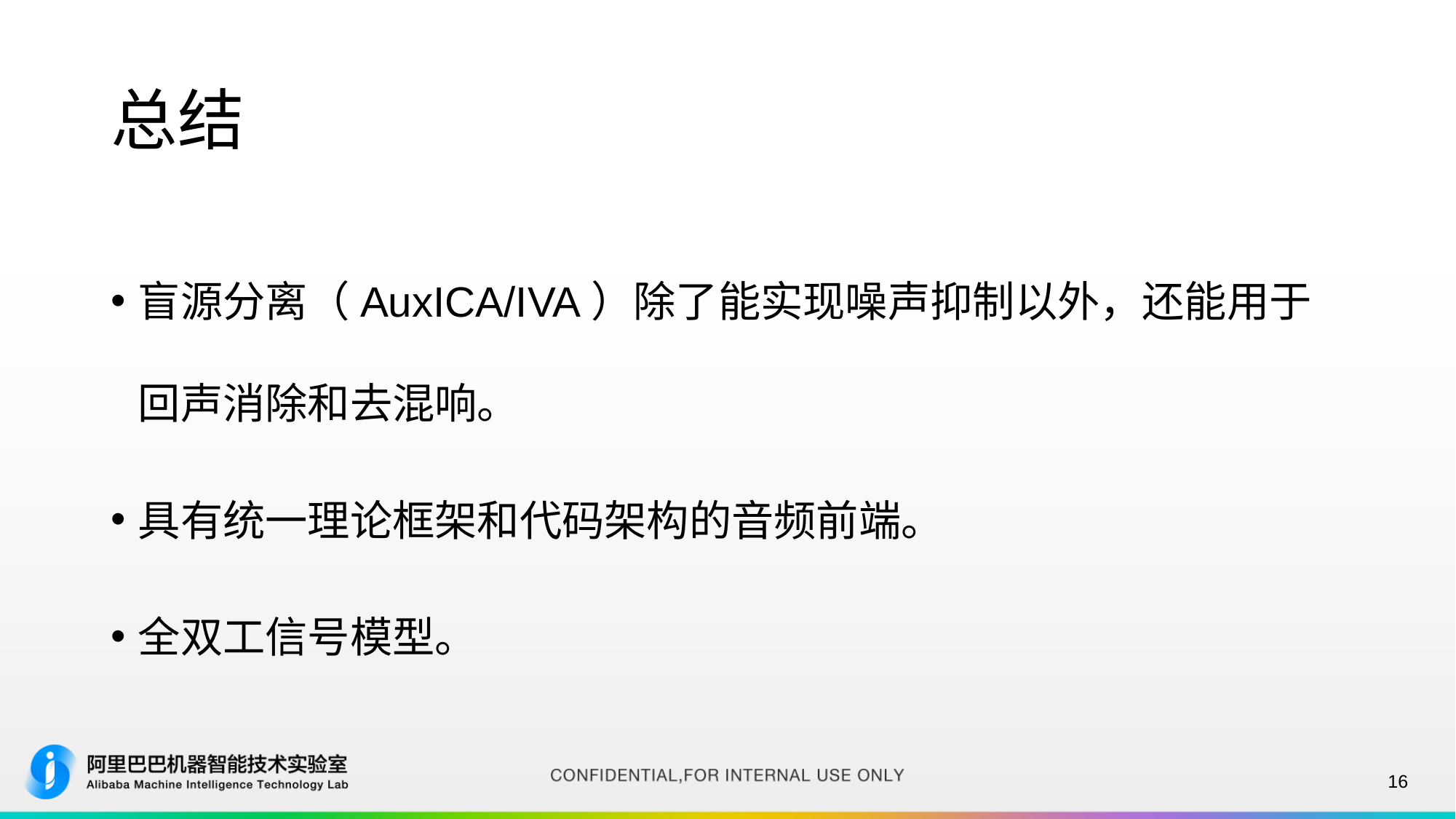

# 总结
盲源分离（AuxICA/IVA）除了能实现噪声抑制以外，还能用于回声消除和去混响。
具有统一理论框架和代码架构的音频前端。
全双工信号模型。
16